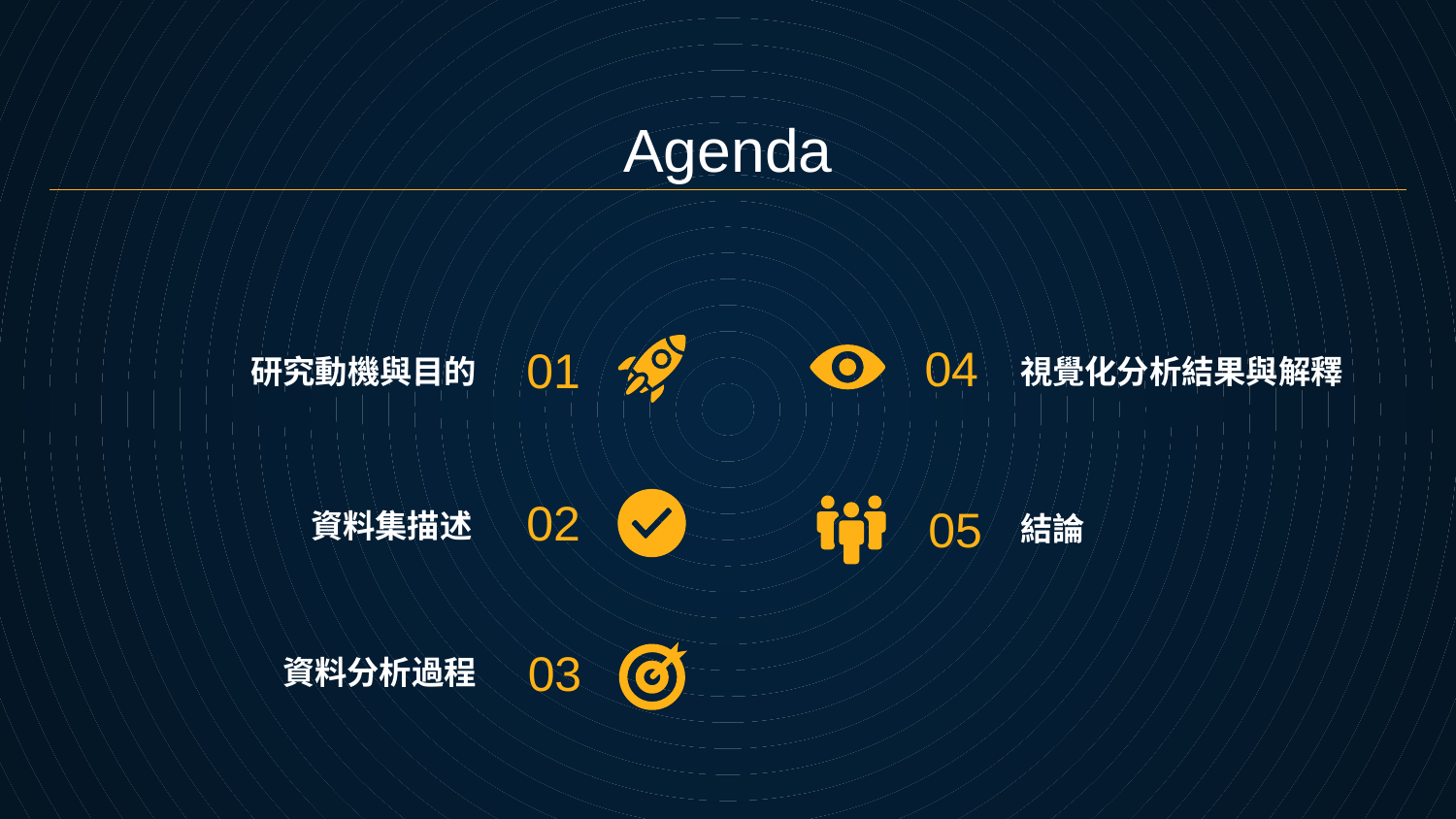

# Agenda
04
01
研究動機與目的

視覺化分析結果與解釋
02
05

資料集描述
結論
03

資料分析過程